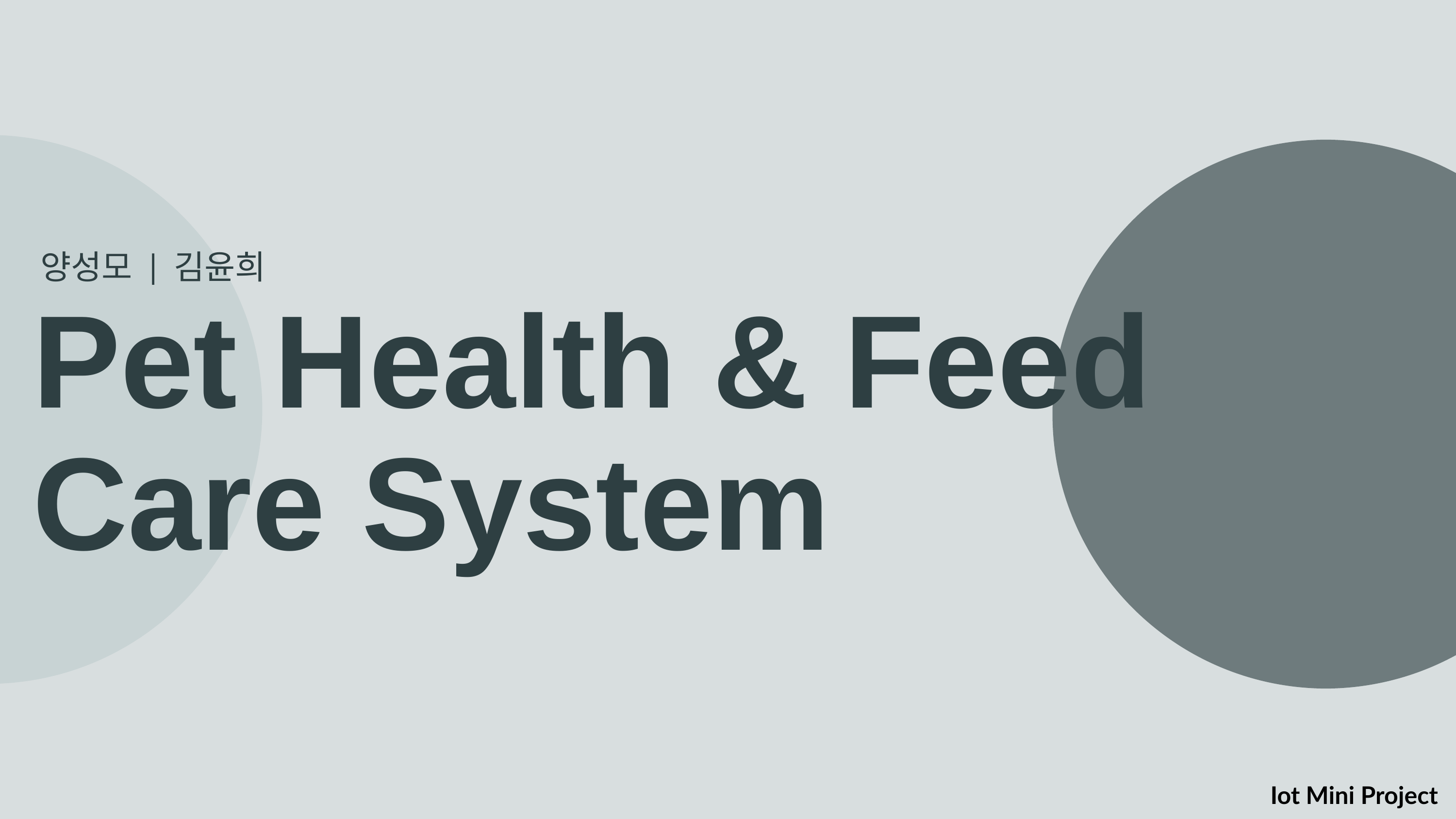

양성모 | 김윤희
Pet Health & Feed
Care System

Iot Mini Project